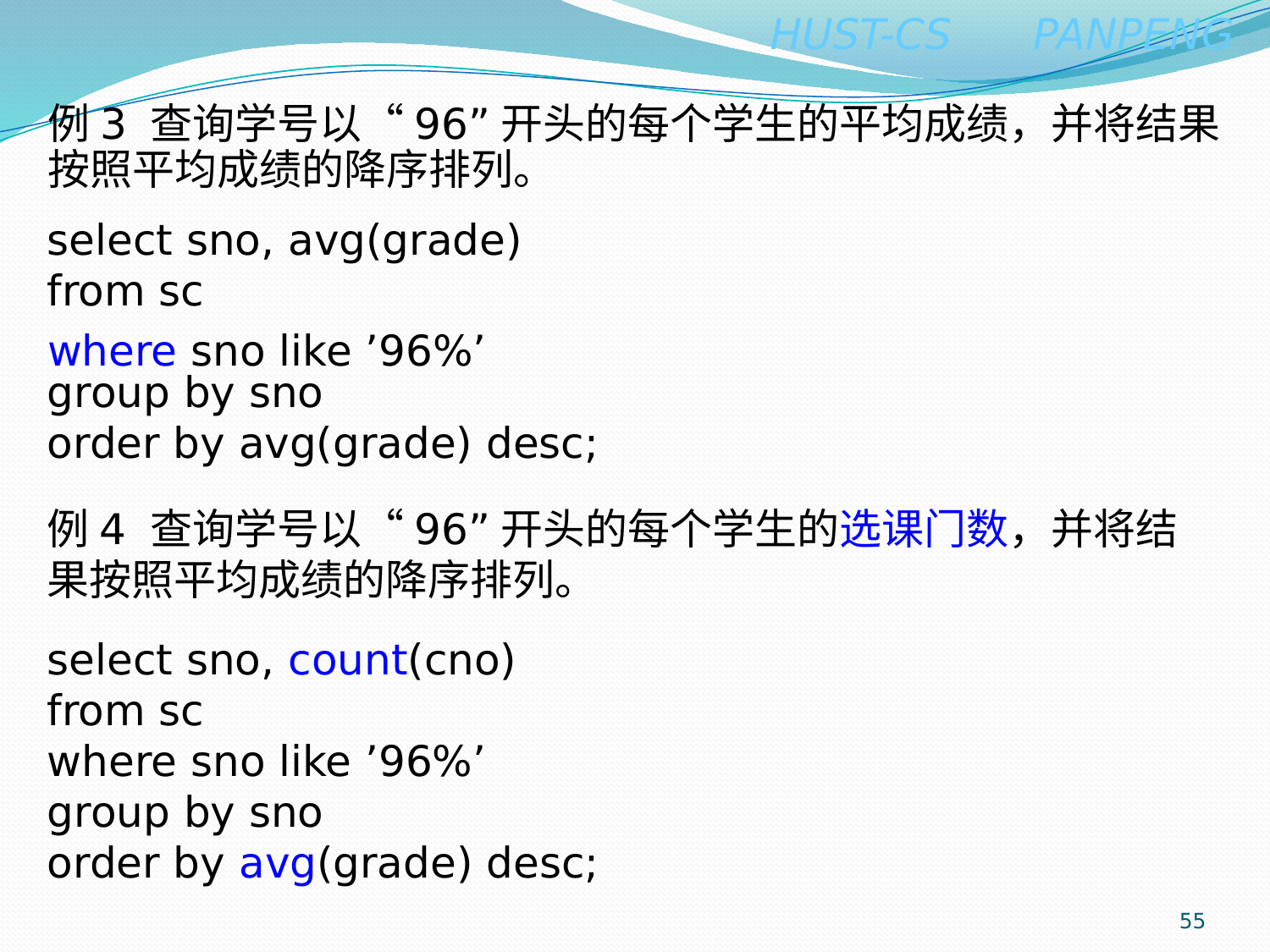

例3 查询学号以“96”开头的每个学生的平均成绩，并将结果按照平均成绩的降序排列。
select sno, avg(grade)
from sc

group by sno
order by avg(grade) desc;
where sno like ’96%’
例4 查询学号以“96”开头的每个学生的选课门数，并将结果按照平均成绩的降序排列。
select sno, count(cno)
from sc
where sno like ’96%’
group by sno
order by avg(grade) desc;
55